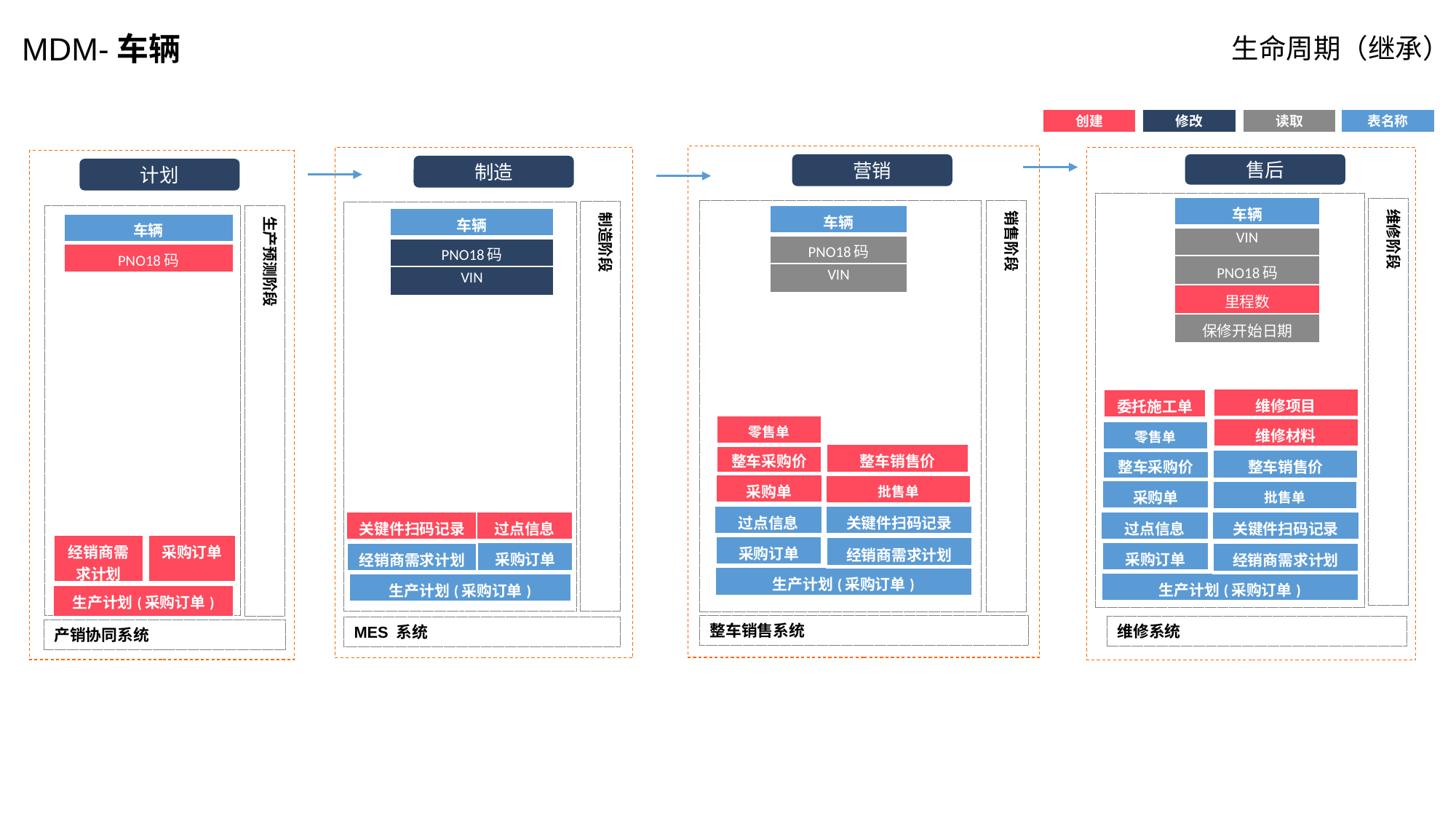

MDM-车辆
生命周期（继承）
创建
修改
读取
表名称

营销
售后
制造
计划

| 车辆 |
| --- |
| VIN |
| PNO18码 |
| 里程数 |
| 保修开始日期 |
维修阶段
销售阶段

制造阶段

| 车辆 |
| --- |
| PNO18码 |
| VIN |
生产预测阶段

| 车辆 |
| --- |
| PNO18码 |
| VIN |
| 车辆 |
| --- |
| PNO18码 |
| 维修项目 |
| --- |
| 委托施工单 |
| --- |
| 零售单 |
| --- |
| 维修材料 |
| --- |
| 零售单 |
| --- |
| 整车采购价 |
| --- |
| 整车销售价 |
| --- |
| 整车采购价 |
| --- |
| 整车销售价 |
| --- |
| 采购单 |
| --- |
| 批售单 |
| --- |
| 采购单 |
| --- |
| 批售单 |
| --- |
| 关键件扫码记录 |
| --- |
| 过点信息 |
| --- |
| 关键件扫码记录 |
| --- |
| 过点信息 |
| --- |
| 过点信息 |
| --- |
| 关键件扫码记录 |
| --- |
| 经销商需求计划 |
| --- |
| 采购订单 |
| --- |
| 采购订单 |
| --- |
| 经销商需求计划 |
| --- |
| 采购订单 |
| --- |
| 采购订单 |
| --- |
| 经销商需求计划 |
| --- |
| 经销商需求计划 |
| --- |
| 生产计划(采购订单) |
| --- |
| 生产计划(采购订单) |
| --- |
| 生产计划(采购订单) |
| --- |
| 生产计划(采购订单) |
| --- |
整车销售系统
维修系统
MES 系统
产销协同系统